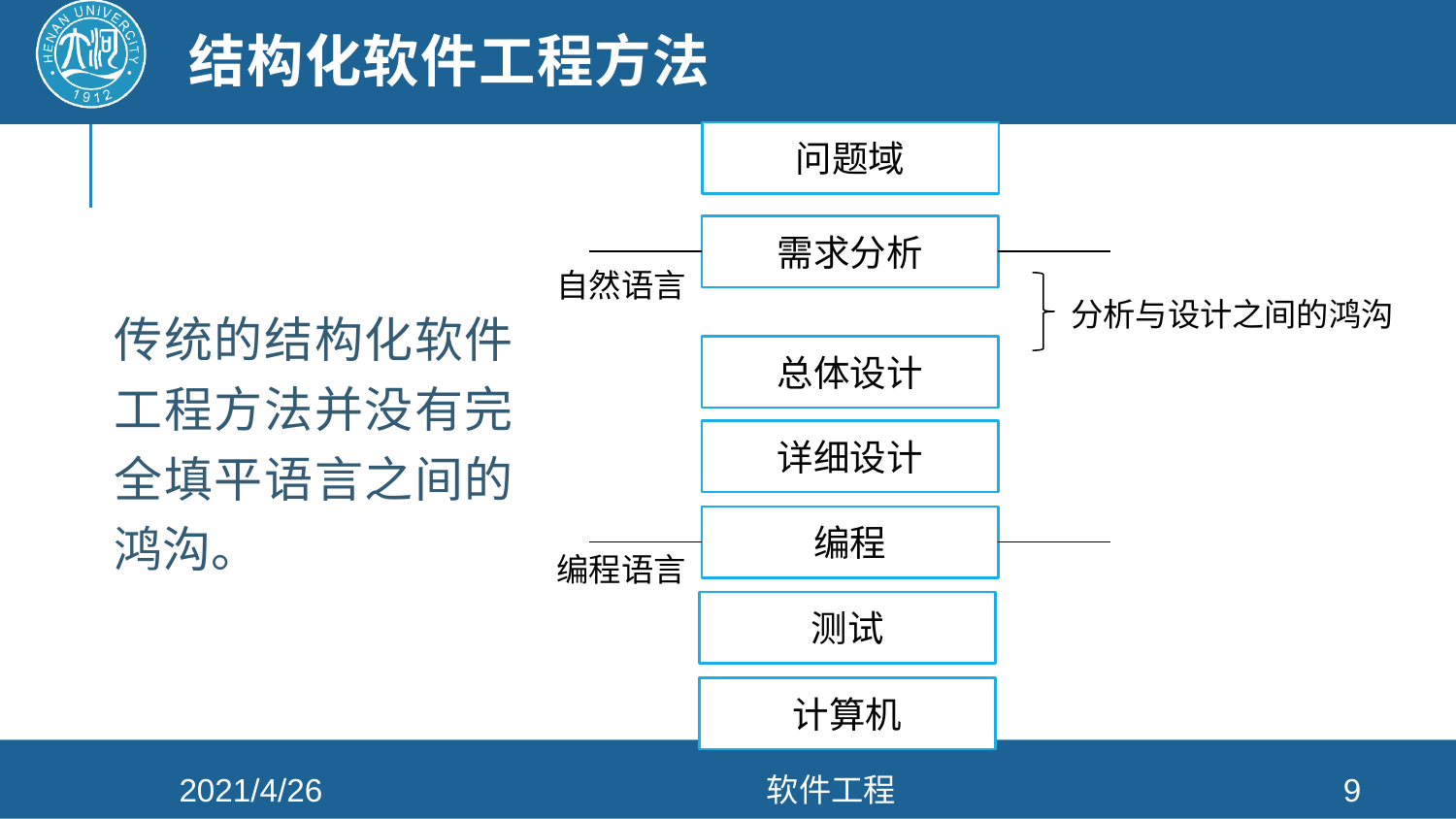

# 结构化软件工程方法
问题域
需求分析
自然语言

分析与设计之间的鸿沟
总体设计
详细设计
编程
编程语言
测试
计算机
传统的结构化软件工程方法并没有完全填平语言之间的鸿沟。
2021/4/26
软件工程
9